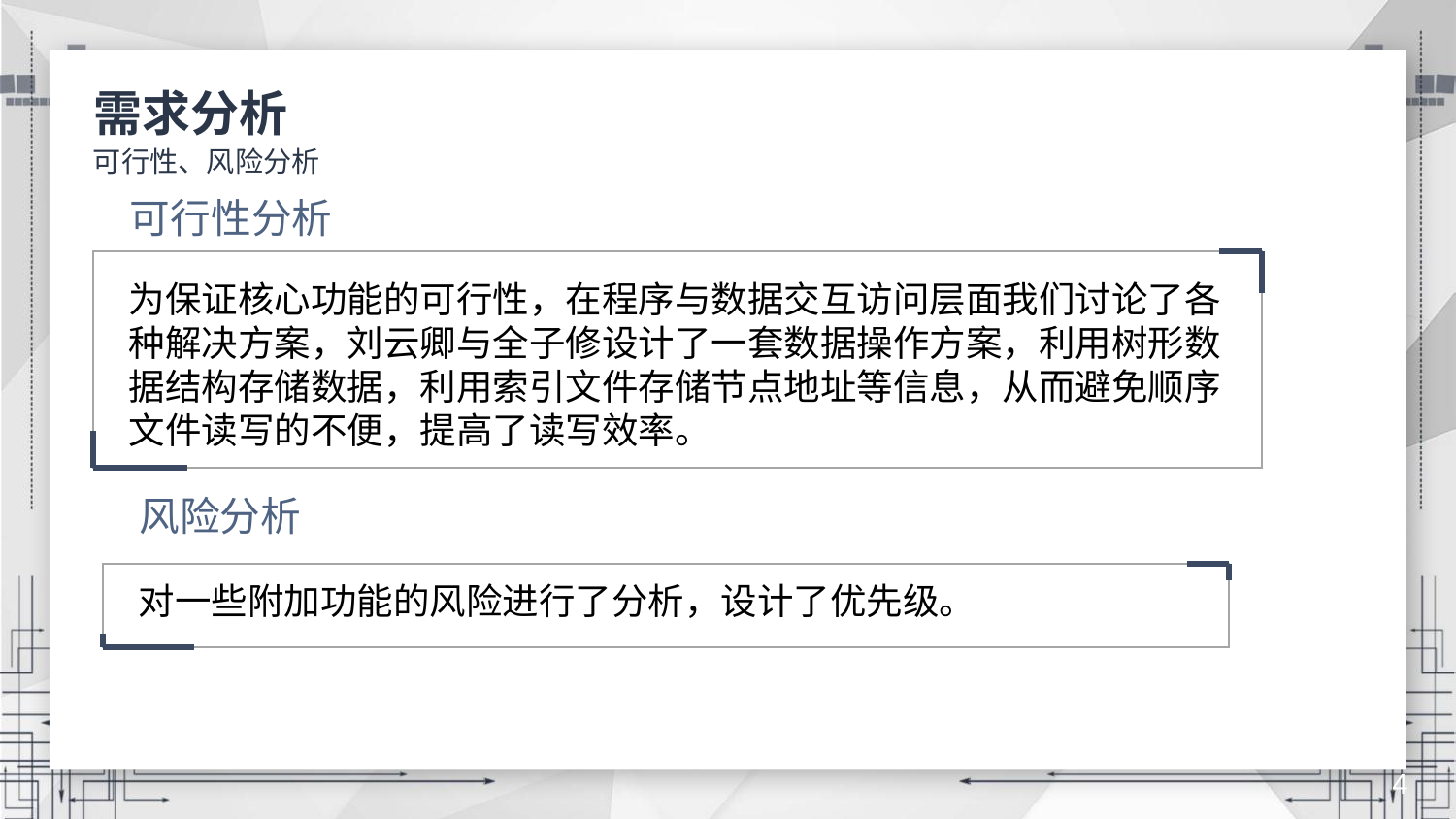

需求分析
可行性、风险分析
可行性分析

为保证核心功能的可行性，在程序与数据交互访问层面我们讨论了各种解决方案，刘云卿与全子修设计了一套数据操作方案，利用树形数据结构存储数据，利用索引文件存储节点地址等信息，从而避免顺序文件读写的不便，提高了读写效率。
风险分析

对一些附加功能的风险进行了分析，设计了优先级。
4